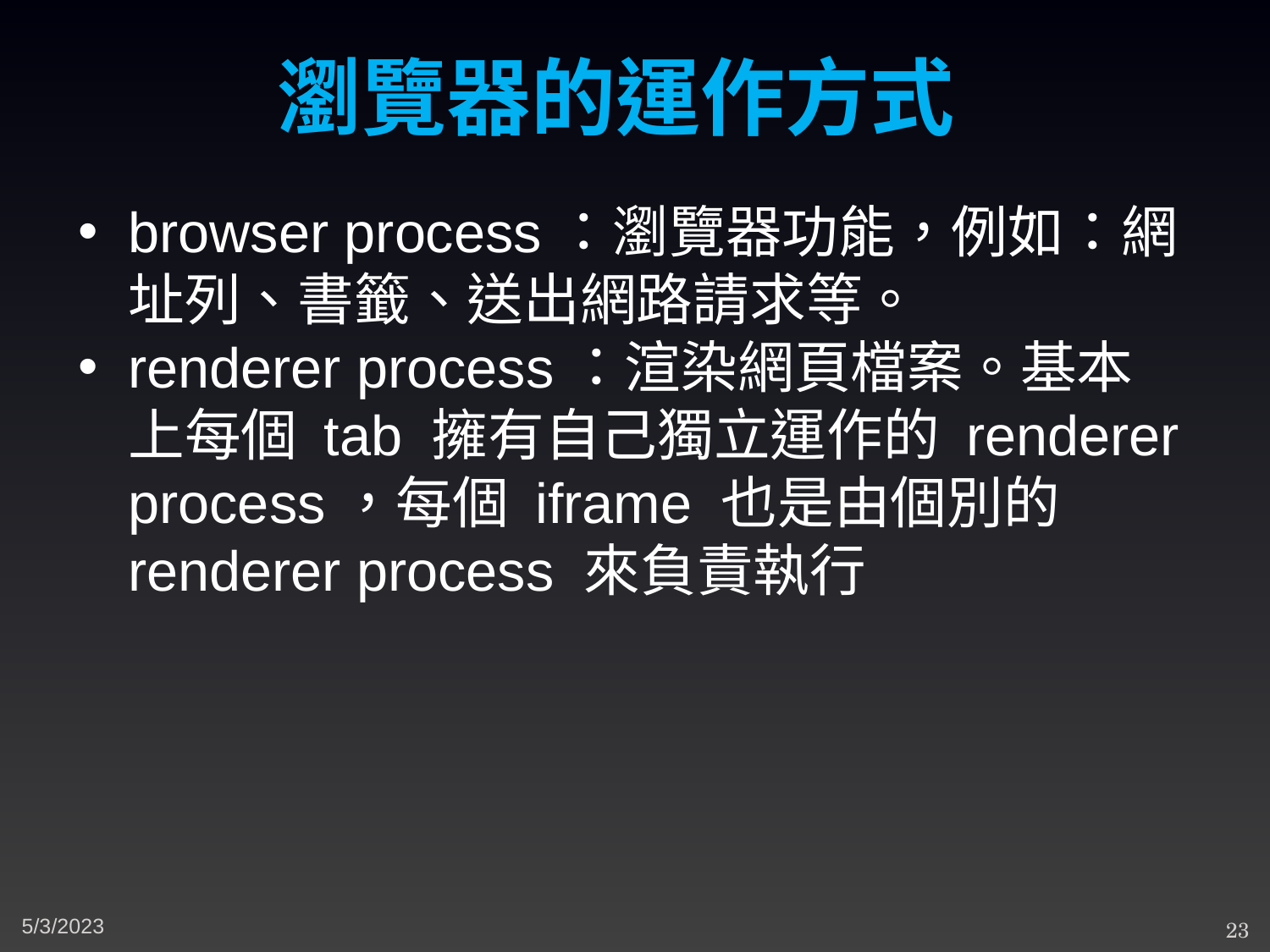

瀏覽器的運作方式
browser process：瀏覽器功能，例如：網址列、書籤、送出網路請求等。
renderer process：渲染網頁檔案。基本上每個 tab 擁有自己獨立運作的 renderer process，每個 iframe 也是由個別的 renderer process 來負責執行
5/3/2023
23